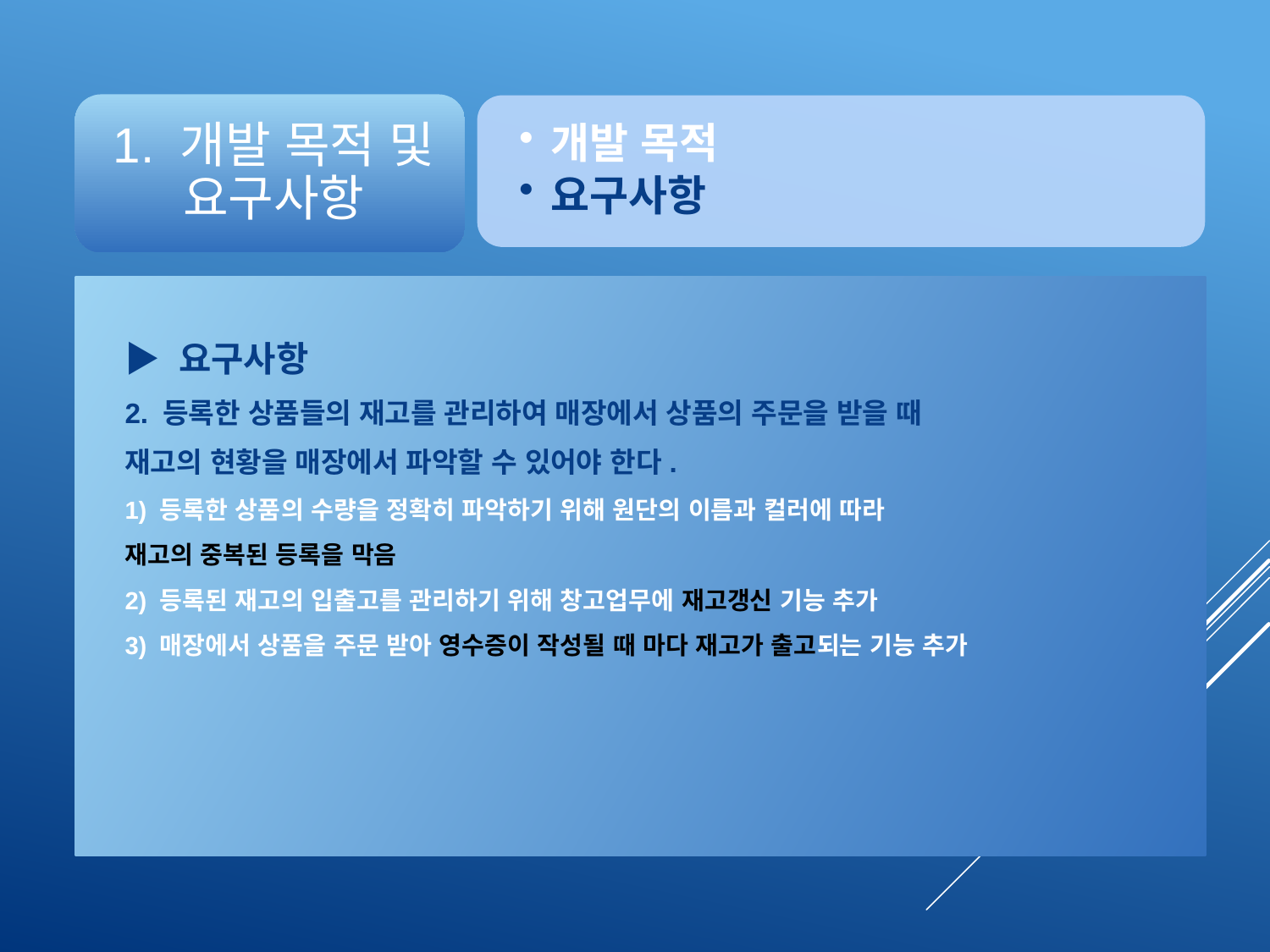

개발 목적
요구사항
1. 개발 목적 및 요구사항
▶ 요구사항
2. 등록한 상품들의 재고를 관리하여 매장에서 상품의 주문을 받을 때
재고의 현황을 매장에서 파악할 수 있어야 한다.
1) 등록한 상품의 수량을 정확히 파악하기 위해 원단의 이름과 컬러에 따라
재고의 중복된 등록을 막음
2) 등록된 재고의 입출고를 관리하기 위해 창고업무에 재고갱신 기능 추가
3) 매장에서 상품을 주문 받아 영수증이 작성될 때 마다 재고가 출고되는 기능 추가